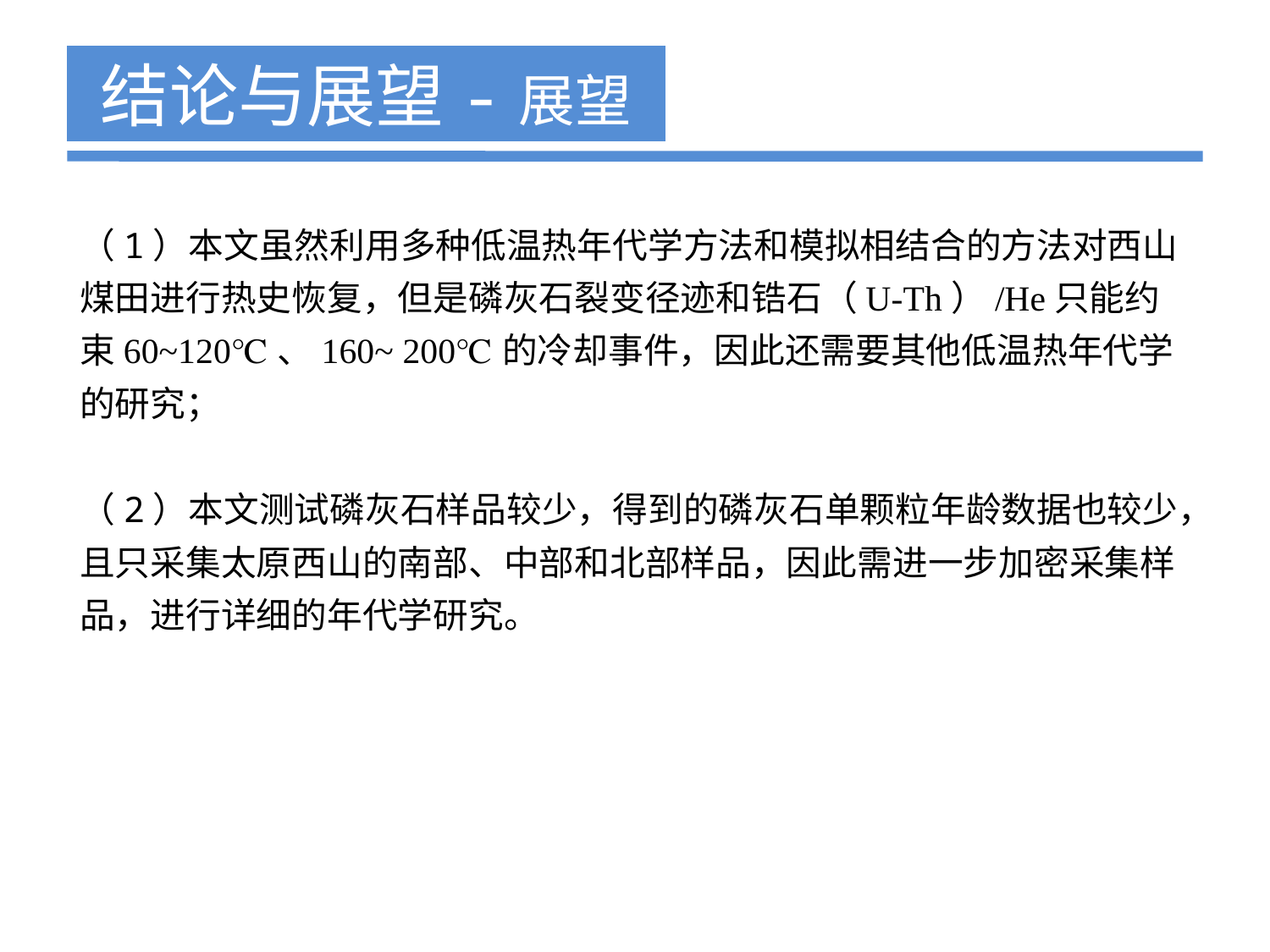

结论与展望-展望

（1）本文虽然利用多种低温热年代学方法和模拟相结合的方法对西山煤田进行热史恢复，但是磷灰石裂变径迹和锆石（U-Th）/He只能约束60~120℃、160~ 200℃的冷却事件，因此还需要其他低温热年代学的研究；

（2）本文测试磷灰石样品较少，得到的磷灰石单颗粒年龄数据也较少，且只采集太原西山的南部、中部和北部样品，因此需进一步加密采集样品，进行详细的年代学研究。